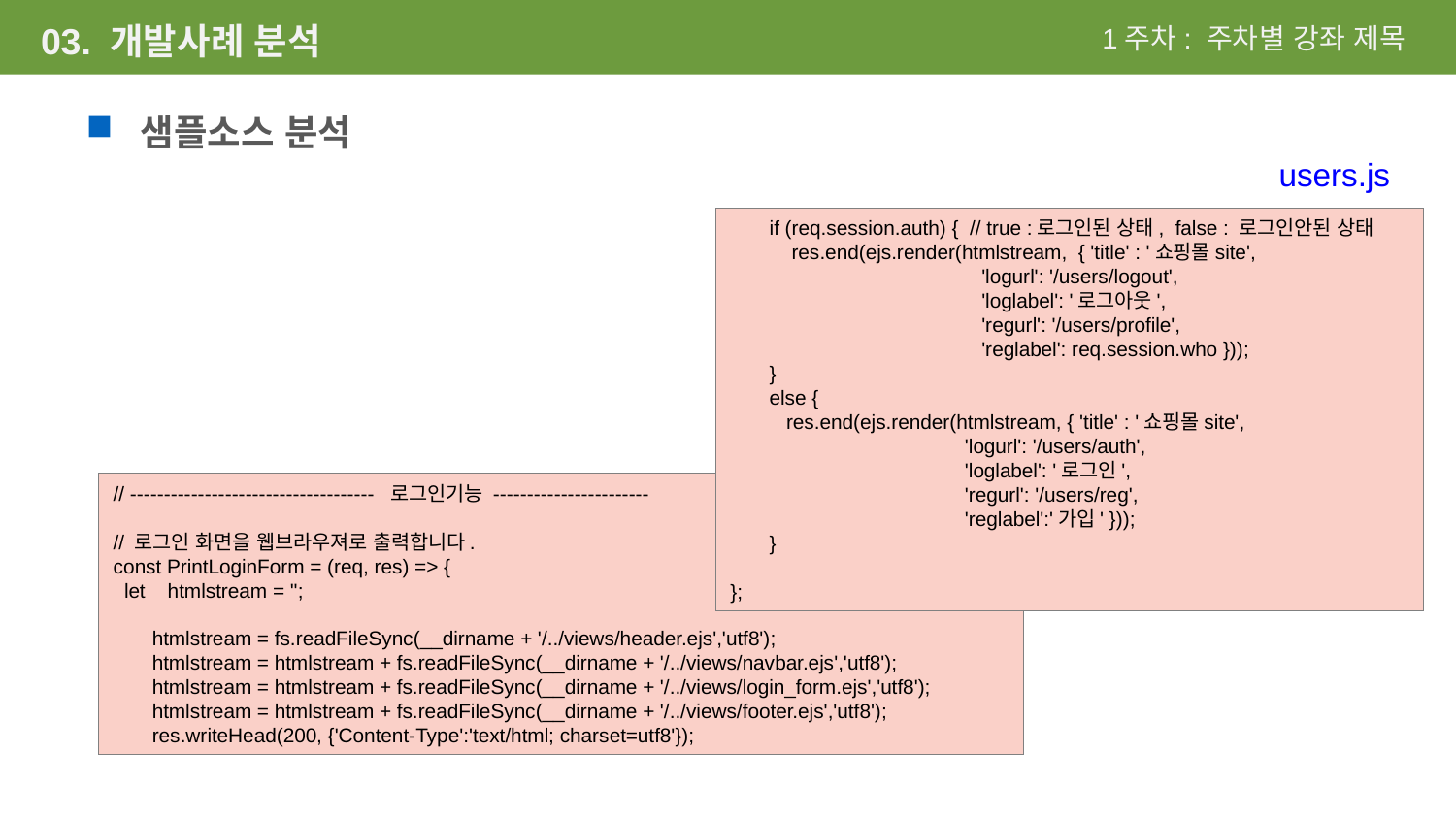

1주차: 주차별 강좌 제목
03. 개발사례 분석
샘플소스 분석
users.js
       if (req.session.auth) {  // true :로그인된 상태,  false : 로그인안된 상태
           res.end(ejs.render(htmlstream,  { 'title' : '쇼핑몰site',
                                             'logurl': '/users/logout',
                                             'loglabel': '로그아웃',
                                             'regurl': '/users/profile',
                                             'reglabel': req.session.who }));
       }
       else {
          res.end(ejs.render(htmlstream, { 'title' : '쇼핑몰site',
                                          'logurl': '/users/auth',
                                          'loglabel': '로그인',
                                          'regurl': '/users/reg',
                                          'reglabel':'가입' }));
       }

};
// ------------------------------------  로그인기능 -----------------------

// 로그인 화면을 웹브라우져로 출력합니다.
const PrintLoginForm = (req, res) => {
  let    htmlstream = '';

       htmlstream = fs.readFileSync(__dirname + '/../views/header.ejs','utf8');
       htmlstream = htmlstream + fs.readFileSync(__dirname + '/../views/navbar.ejs','utf8');
       htmlstream = htmlstream + fs.readFileSync(__dirname + '/../views/login_form.ejs','utf8');
       htmlstream = htmlstream + fs.readFileSync(__dirname + '/../views/footer.ejs','utf8');
       res.writeHead(200, {'Content-Type':'text/html; charset=utf8'});